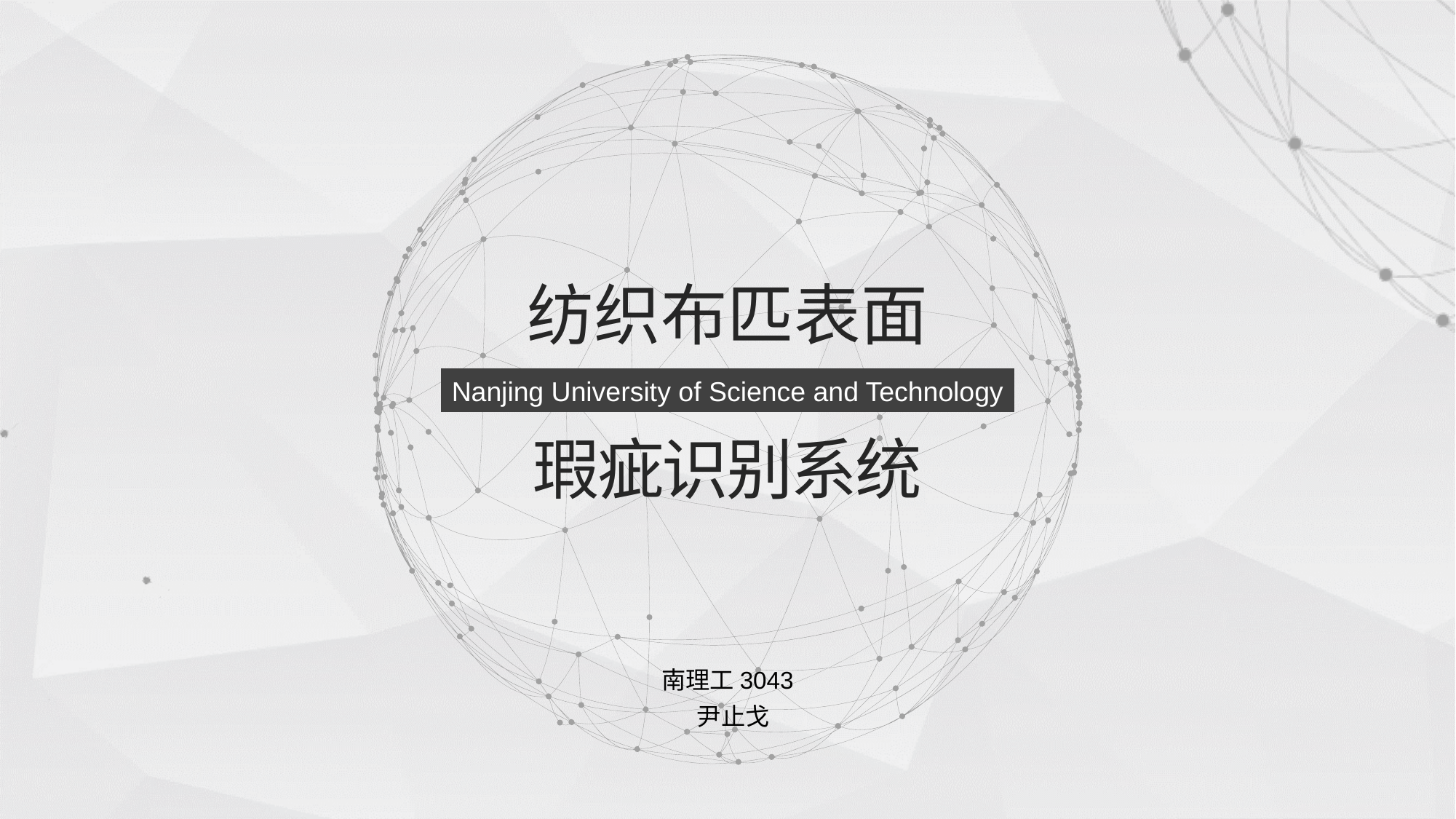

纺织布匹表面
Nanjing University of Science and Technology
瑕疵识别系统
南理工3043
 尹止戈